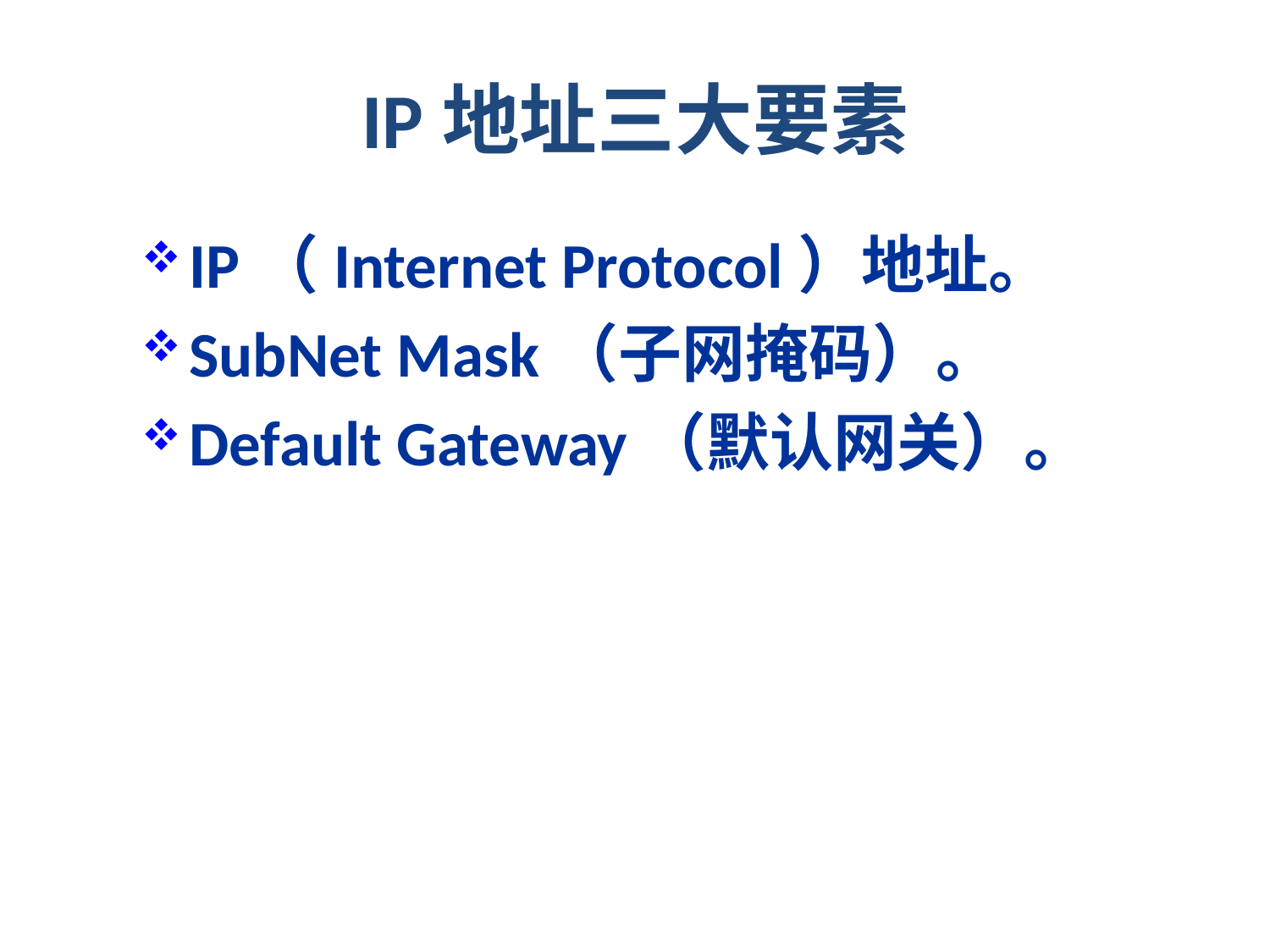

# IP地址三大要素
IP（Internet Protocol）地址。
SubNet Mask（子网掩码）。
Default Gateway（默认网关）。